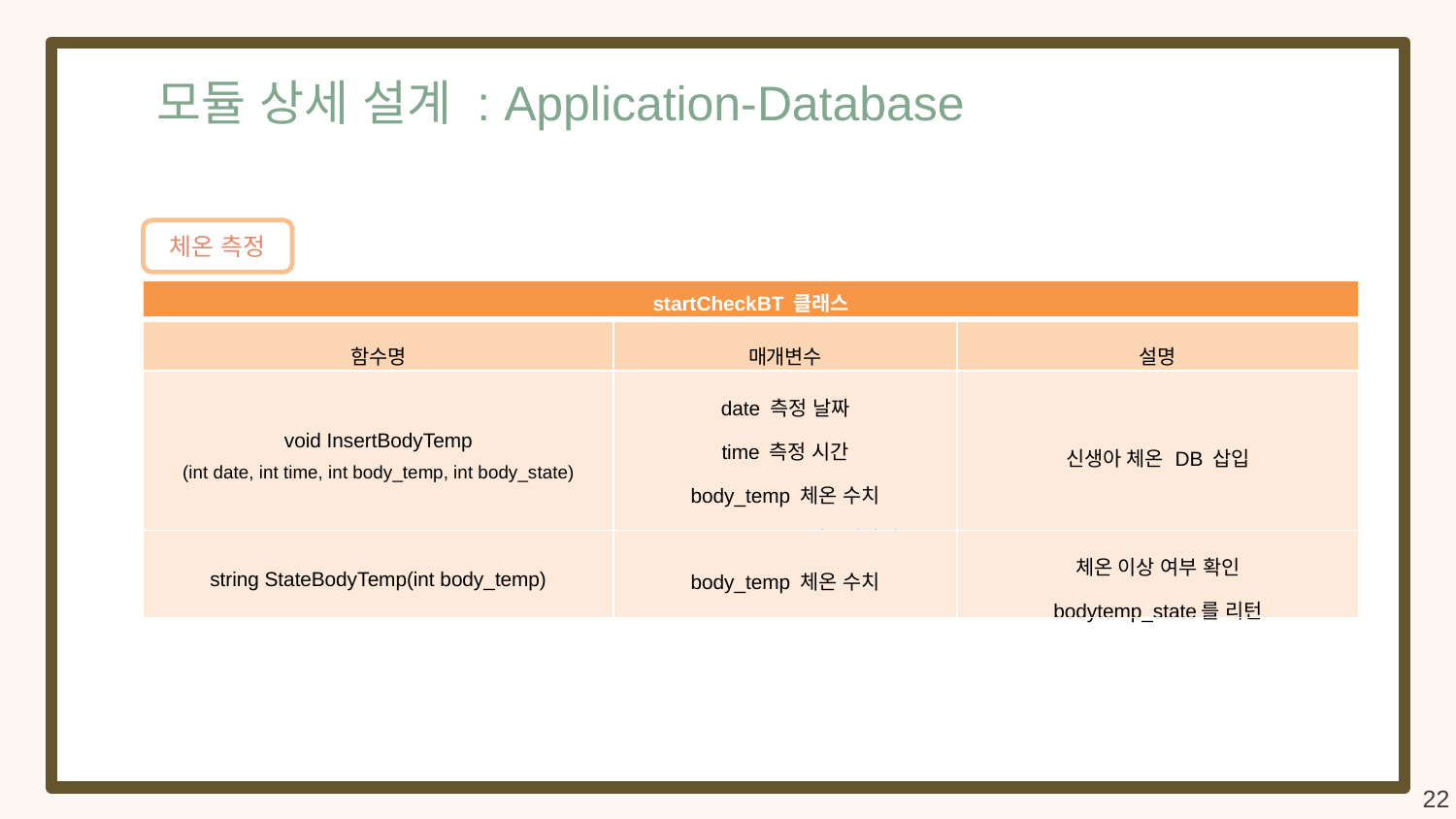

모듈 상세 설계 : Application-Database
체온 측정
| startCheckBT 클래스 |  |  |
| --- | --- | --- |
| 함수명 | 매개변수 | 설명 |
| void InsertBodyTemp (int date, int time, int body\_temp, int body\_state) | date 측정 날짜 time 측정 시간 body\_temp 체온 수치 bodytemp\_state 체온이상여부 | 신생아 체온 DB 삽입 |
| string StateBodyTemp(int body\_temp) | body\_temp 체온 수치 | 체온 이상 여부 확인 bodytemp\_state를 리턴 |
22